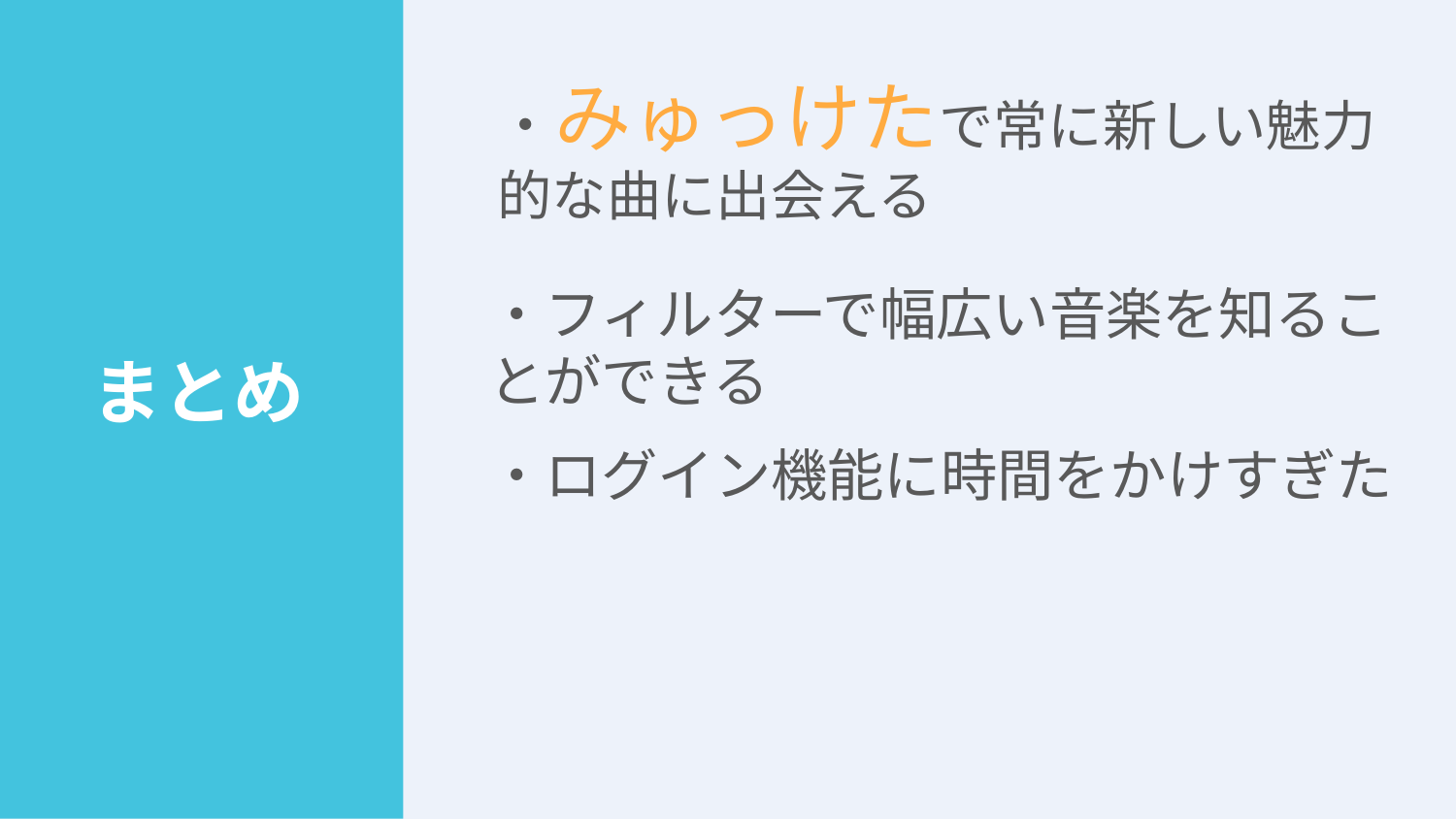

・みゅっけたで常に新しい魅力的な曲に出会える

# まとめ、苦労点、反省点
・フィルターで幅広い音楽を知ることができる
・みゅっけたで、常に新しい魅力的な曲に出会える
・フィルターで幅広い音楽を知ることができる
・実際に聞きたい
・同上
・同上
まとめ
・ログイン機能に時間をかけすぎた